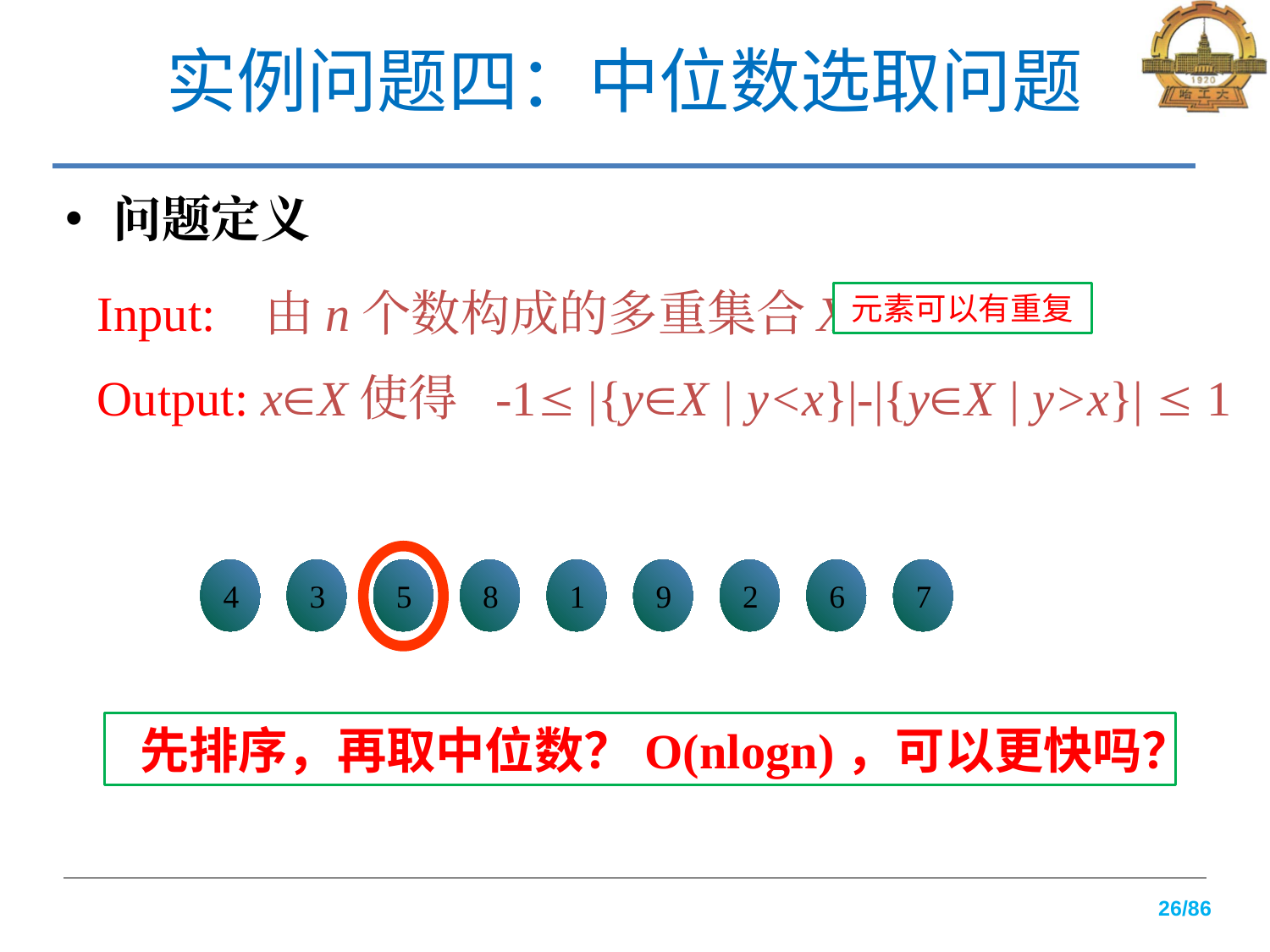

# 实例问题四：中位数选取问题
问题定义
Input:   由n个数构成的多重集合X
Output: x∈X使得  -1≤ |{y∈X | y<x}|-|{y∈X | y>x}| ≤ 1
元素可以有重复

4
4
3
3
5
5
8
8
1
1
9
9
2
2
6
6
7
7
先排序，再取中位数？O(nlogn)，可以更快吗？